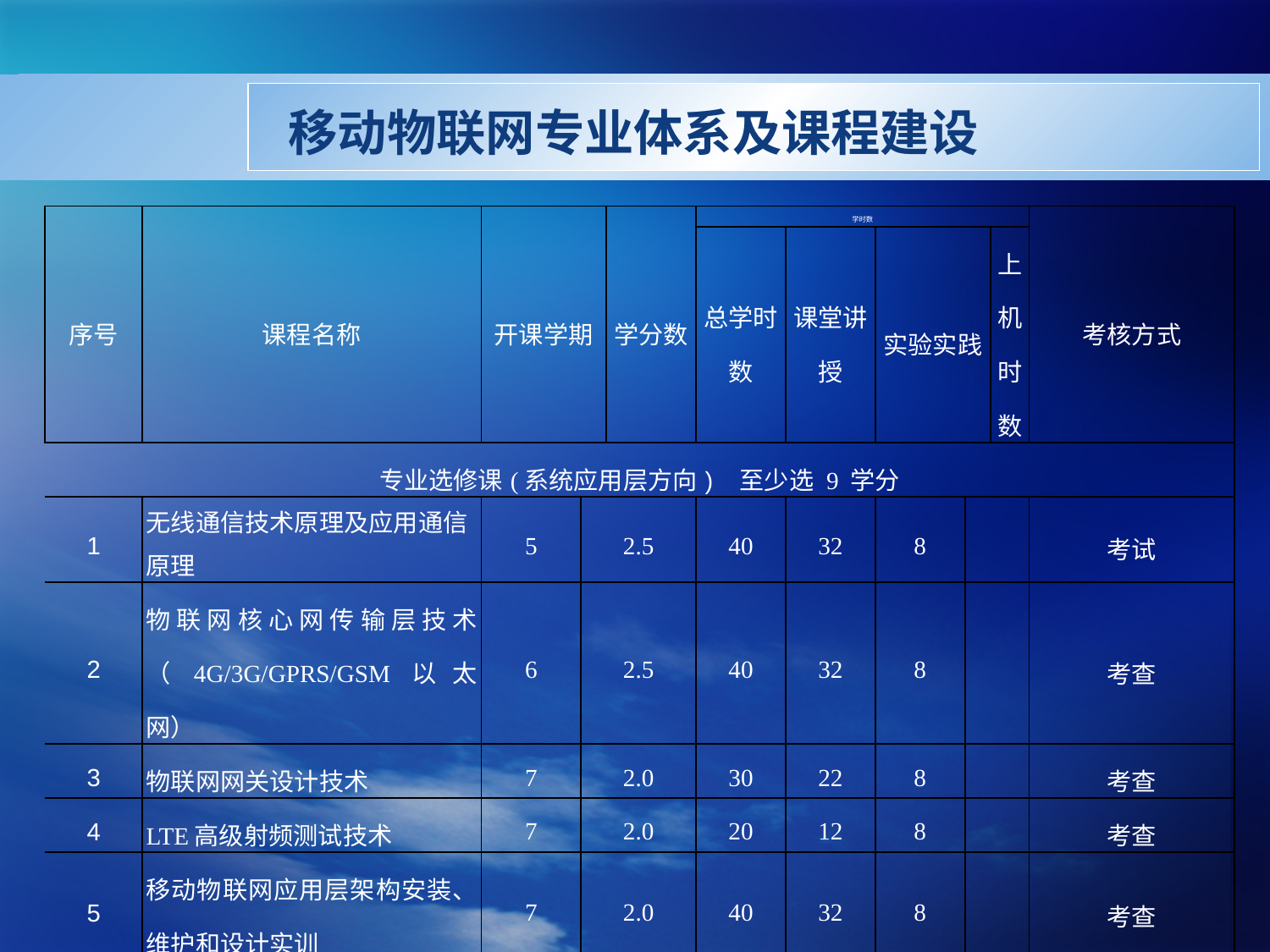

移动物联网专业体系及课程建设
| 序号 | 课程名称 | 开课学期 |  | 学分数 | 学时数 |  |  |  |  | 考核方式 |
| --- | --- | --- | --- | --- | --- | --- | --- | --- | --- | --- |
|  |  |  |  |  | 总学时数 | 课堂讲授 | 实验实践 |  | 上机时数 |  |
| 专业选修课(系统应用层方向) 至少选 9 学分 |  |  |  |  |  |  |  |  |  |  |
| 1 | 无线通信技术原理及应用通信原理 | 5 | 2.5 |  | 40 | 32 | 8 |  |  | 考试 |
| 2 | 物联网核心网传输层技术（4G/3G/GPRS/GSM以太网） | 6 | 2.5 |  | 40 | 32 | 8 |  |  | 考查 |
| 3 | 物联网网关设计技术 | 7 | 2.0 |  | 30 | 22 | 8 |  |  | 考查 |
| 4 | LTE高级射频测试技术 | 7 | 2.0 |  | 20 | 12 | 8 |  |  | 考查 |
| 5 | 移动物联网应用层架构安装、维护和设计实训 | 7 | 2.0 |  | 40 | 32 | 8 |  |  | 考查 |
| 6 | 基于ARM嵌入式操作系统的无线网关设计 | 7 | 2.5 |  | 40 | 32 | 8 |  |  | 考查 |
| 7 | 云计算技术 | 6 | 2.5 |  | 40 | 32 | 8 |  |  | 考查 |
| 8 | 数据库原理 | 6 | 2.5 |  | 40 | 32 | 8 | 16 |  | 考查 |
| 9 | 系统工程 | 7 | 2.5 |  | 40 | 24 | 16 |  |  | 考查 |
| 10 | 多媒体技术与应用 | 7 | 2.5 |  | 40 | 24 | 16 |  |  | 考查 |